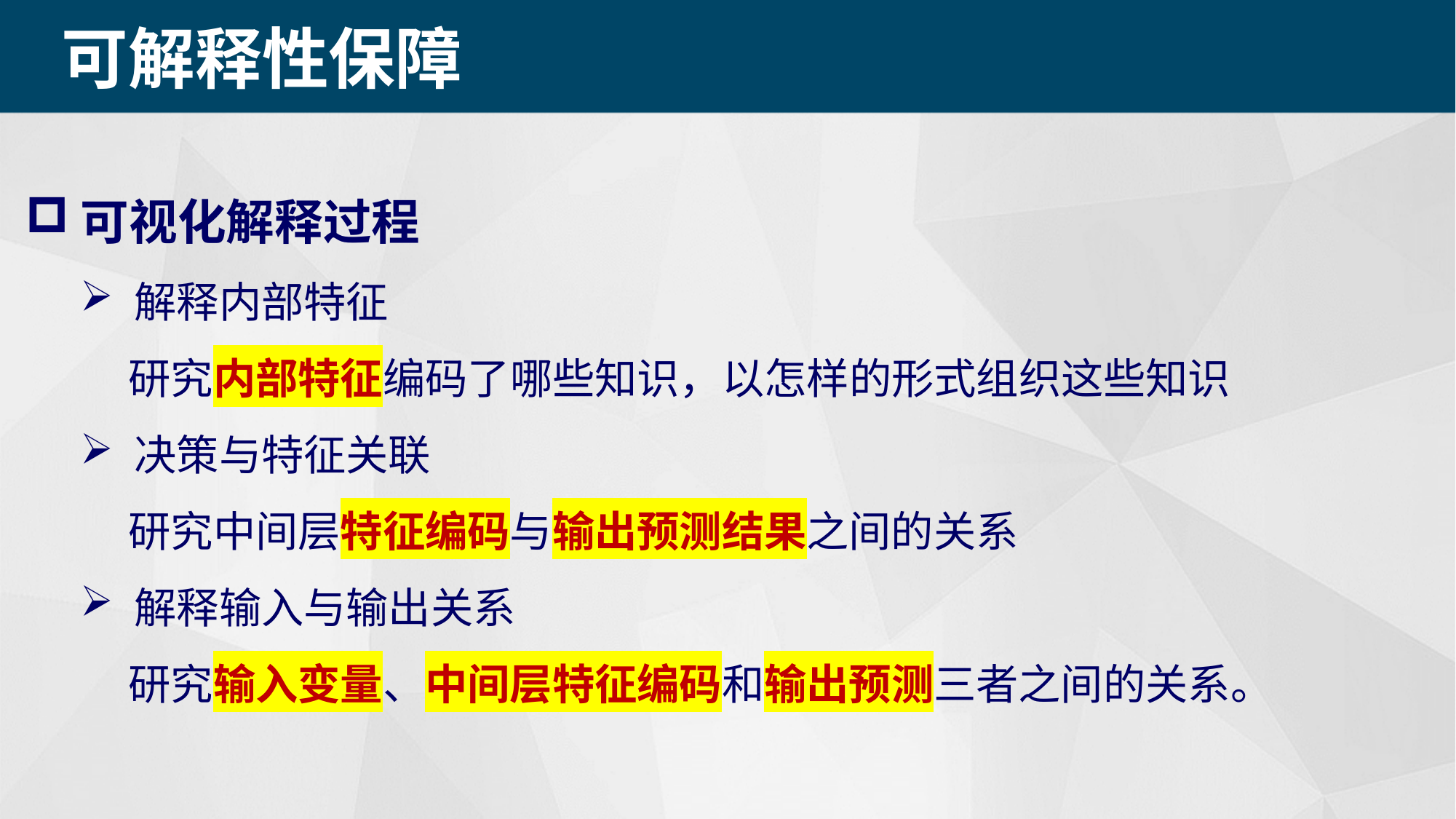

可解释性保障
可视化解释过程
 解释内部特征
    研究内部特征编码了哪些知识，以怎样的形式组织这些知识
 决策与特征关联
    研究中间层特征编码与输出预测结果之间的关系
 解释输入与输出关系
    研究输入变量、中间层特征编码和输出预测三者之间的关系。